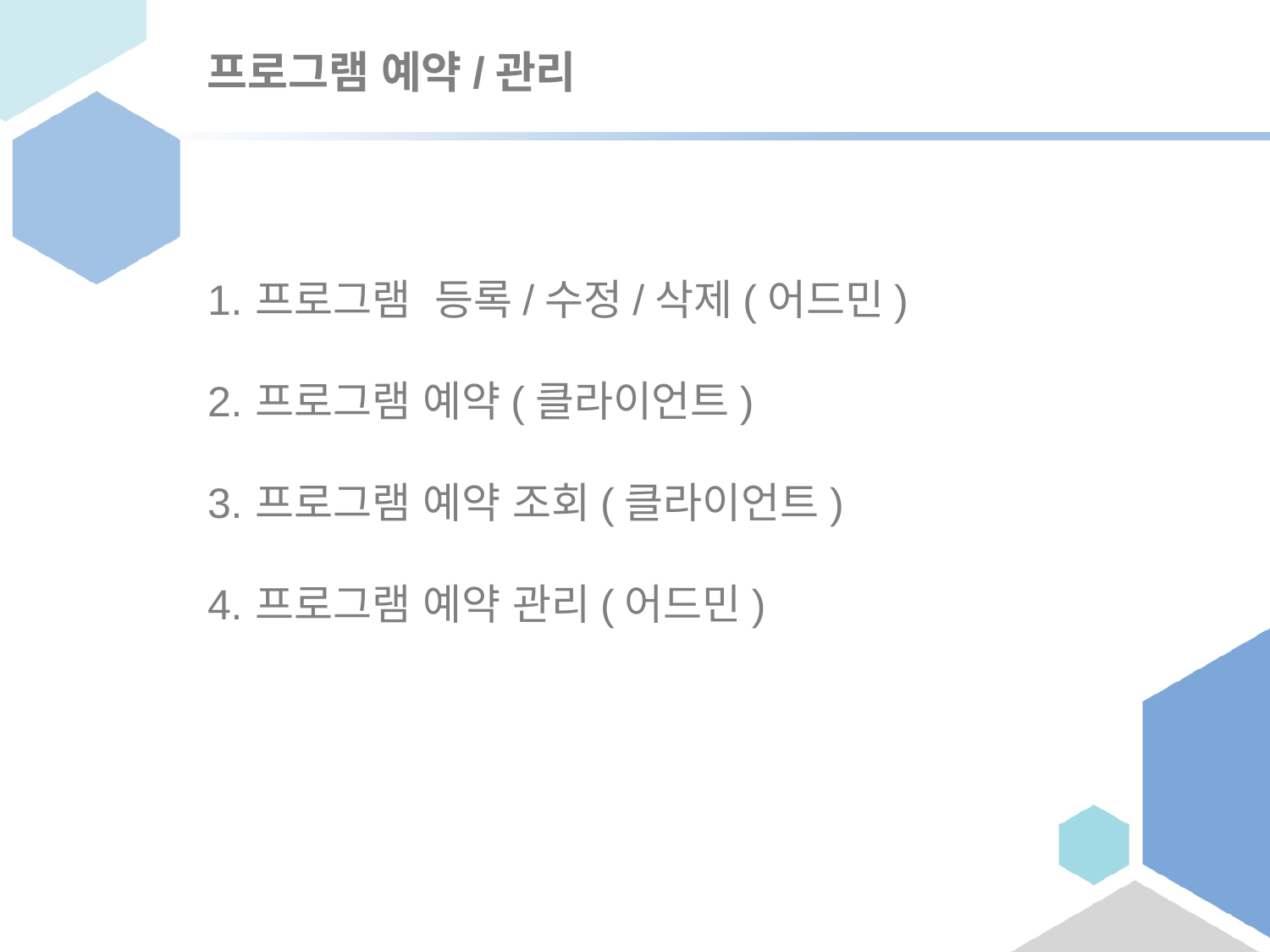

# 프로그램 예약/관리

프로그램  등록/수정/삭제(어드민)

프로그램 예약(클라이언트)

프로그램 예약 조회(클라이언트)

프로그램 예약 관리(어드민)